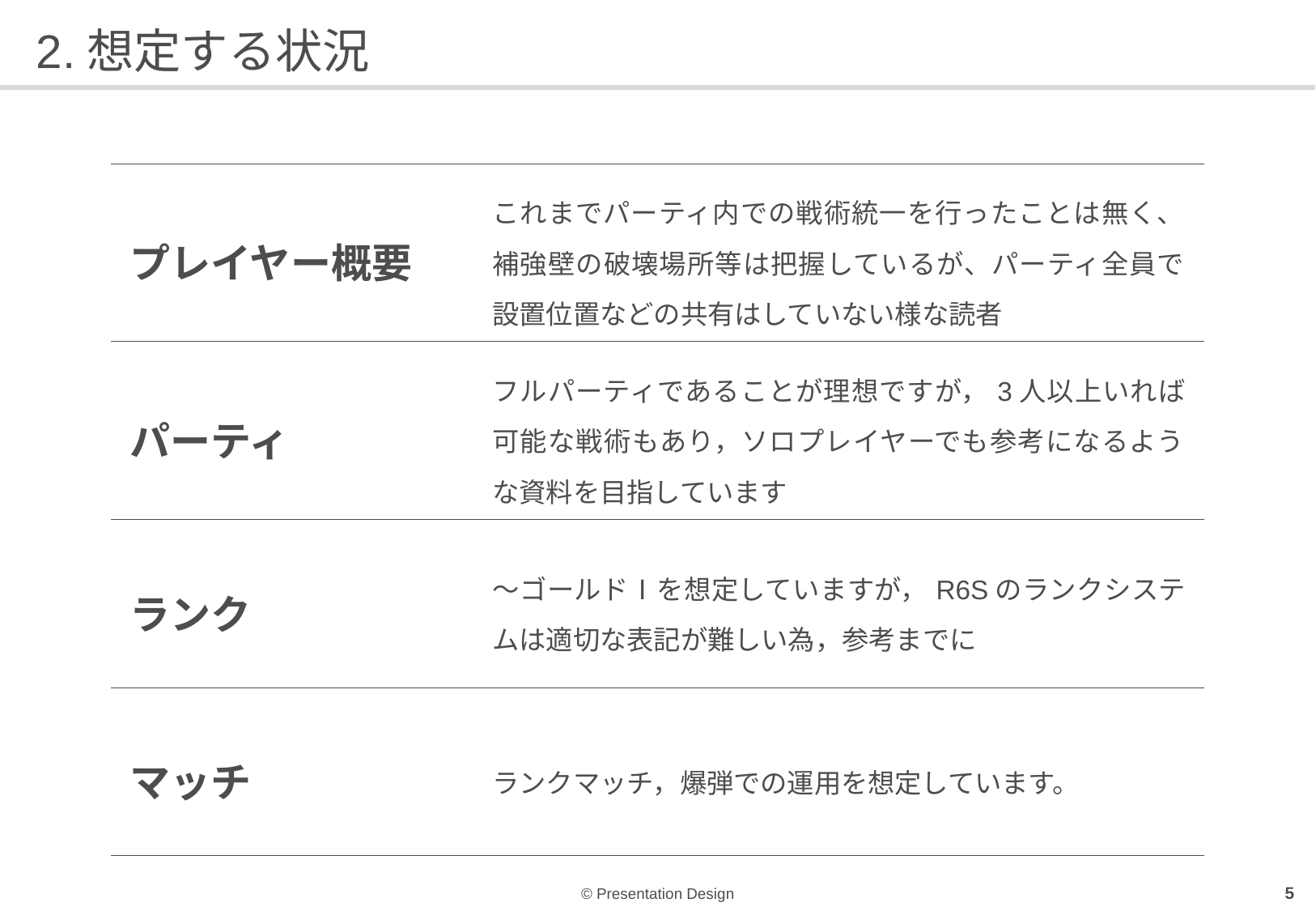

# 2.想定する状況
|  |  |
| --- | --- |
| プレイヤー概要 | これまでパーティ内での戦術統一を行ったことは無く、補強壁の破壊場所等は把握しているが、パーティ全員で設置位置などの共有はしていない様な読者 |
| パーティ | フルパーティであることが理想ですが，3人以上いれば可能な戦術もあり，ソロプレイヤーでも参考になるような資料を目指しています |
| ランク | ～ゴールドⅠを想定していますが，R6Sのランクシステムは適切な表記が難しい為，参考までに |
| マッチ | ランクマッチ，爆弾での運用を想定しています。 |
|  |  |
5